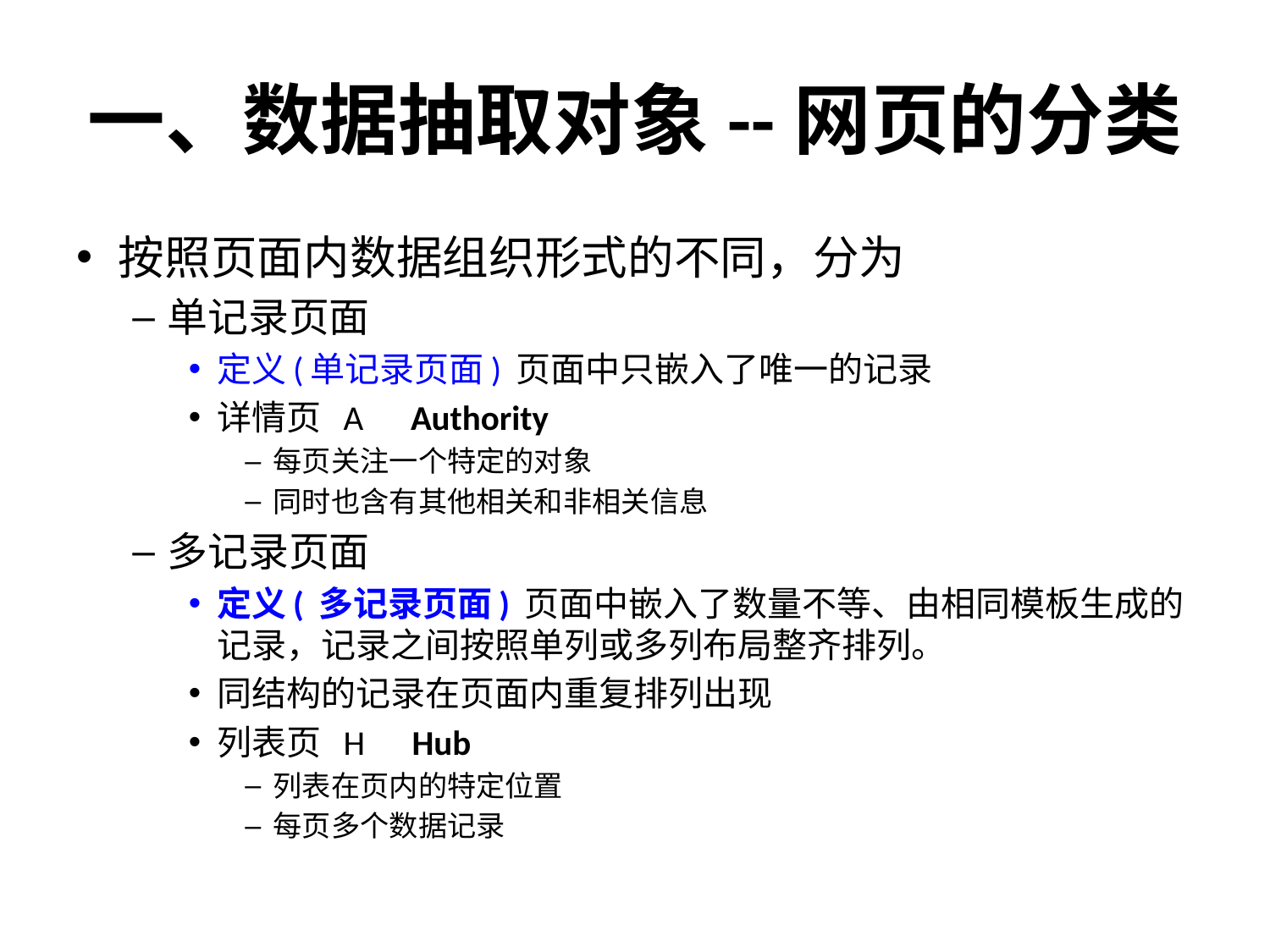

# 一、数据抽取对象--网页的分类
按照页面内数据组织形式的不同，分为
单记录页面
定义(单记录页面) 页面中只嵌入了唯一的记录
详情页  A      Authority
每页关注一个特定的对象
同时也含有其他相关和非相关信息
多记录页面
定义( 多记录页面) 页面中嵌入了数量不等、由相同模板生成的记录，记录之间按照单列或多列布局整齐排列。
同结构的记录在页面内重复排列出现
列表页  H      Hub
列表在页内的特定位置
每页多个数据记录